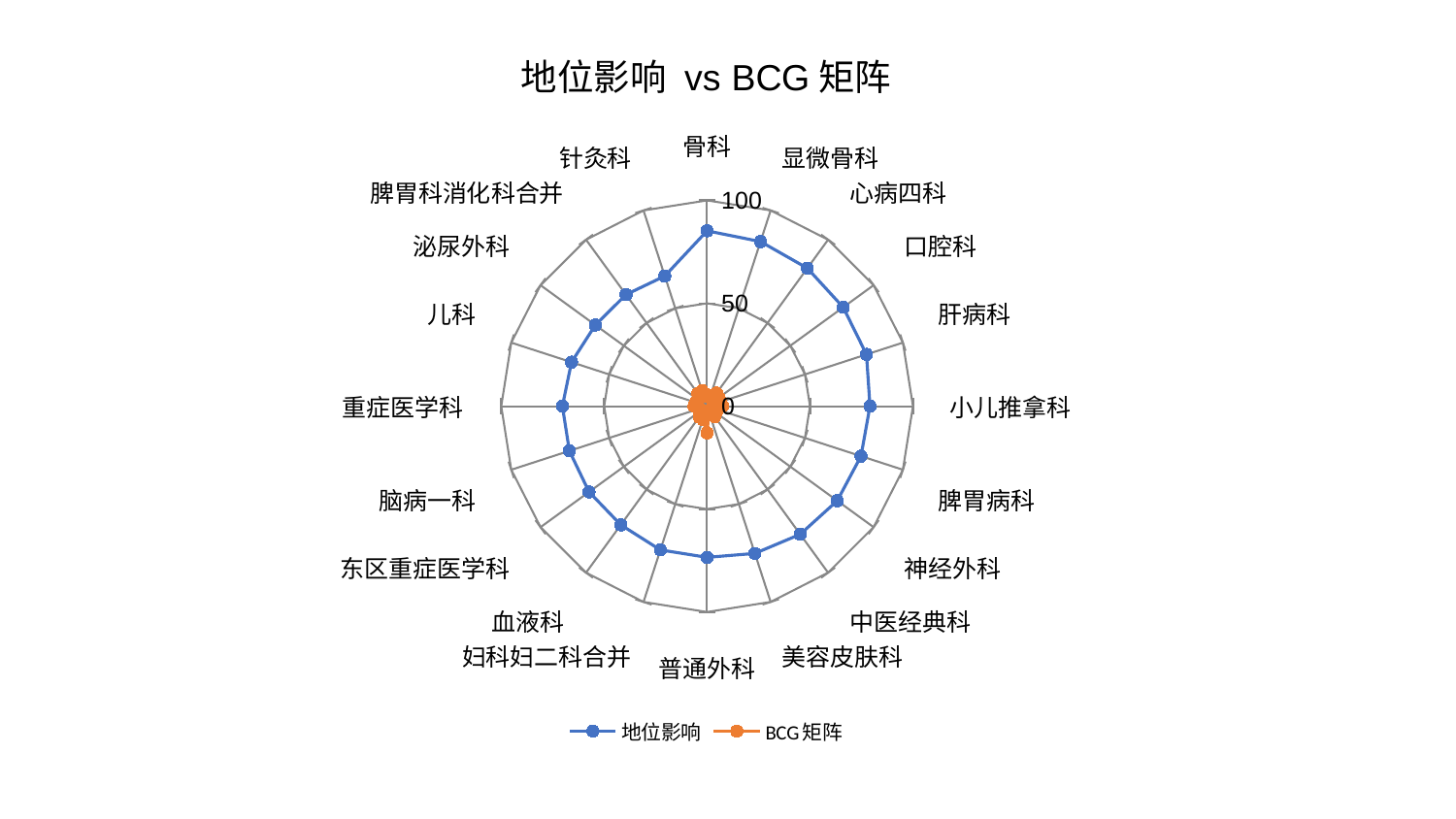

### Chart: 地位影响 vs BCG矩阵

| Category | 地位影响 | BCG矩阵 |
|---|---|---|
| 骨科 | 85.19807566870371 | 5.576972700076976 |
| 显微骨科 | 84.07031621457868 | 4.451643760433537 |
| 心病四科 | 82.88167422189697 | 7.853652368681036 |
| 口腔科 | 81.7431240651916 | 7.110040947266045 |
| 肝病科 | 81.41898897277402 | 6.95204871595829 |
| 小儿推拿科 | 79.12630113819883 | 7.576984510699491 |
| 脾胃病科 | 78.60125541657554 | 2.504391779495822 |
| 神经外科 | 78.16723954000999 | 5.461258100180083 |
| 中医经典科 | 76.96095706287208 | 6.334190091463721 |
| 美容皮肤科 | 75.21333782022373 | 2.8916628362740706 |
| 普通外科 | 73.45814545769001 | 12.945096098330223 |
| 妇科妇二科合并 | 73.42426523826703 | 6.785341417689504 |
| 血液科 | 71.29933192159238 | 6.5066604895971825 |
| 东区重症医学科 | 70.87423402850087 | 3.307822377107134 |
| 脑病一科 | 70.32370265900357 | 4.263529390199647 |
| 重症医学科 | 70.27283523774815 | 6.3148462543666435 |
| 儿科 | 69.23317618695744 | 5.866079692008593 |
| 泌尿外科 | 67.09942868800074 | 5.269266956684703 |
| 脾胃科消化科合并 | 67.0181174297457 | 7.61532515629109 |
| 针灸科 | 66.49549451400878 | 7.935428421951711 |
101